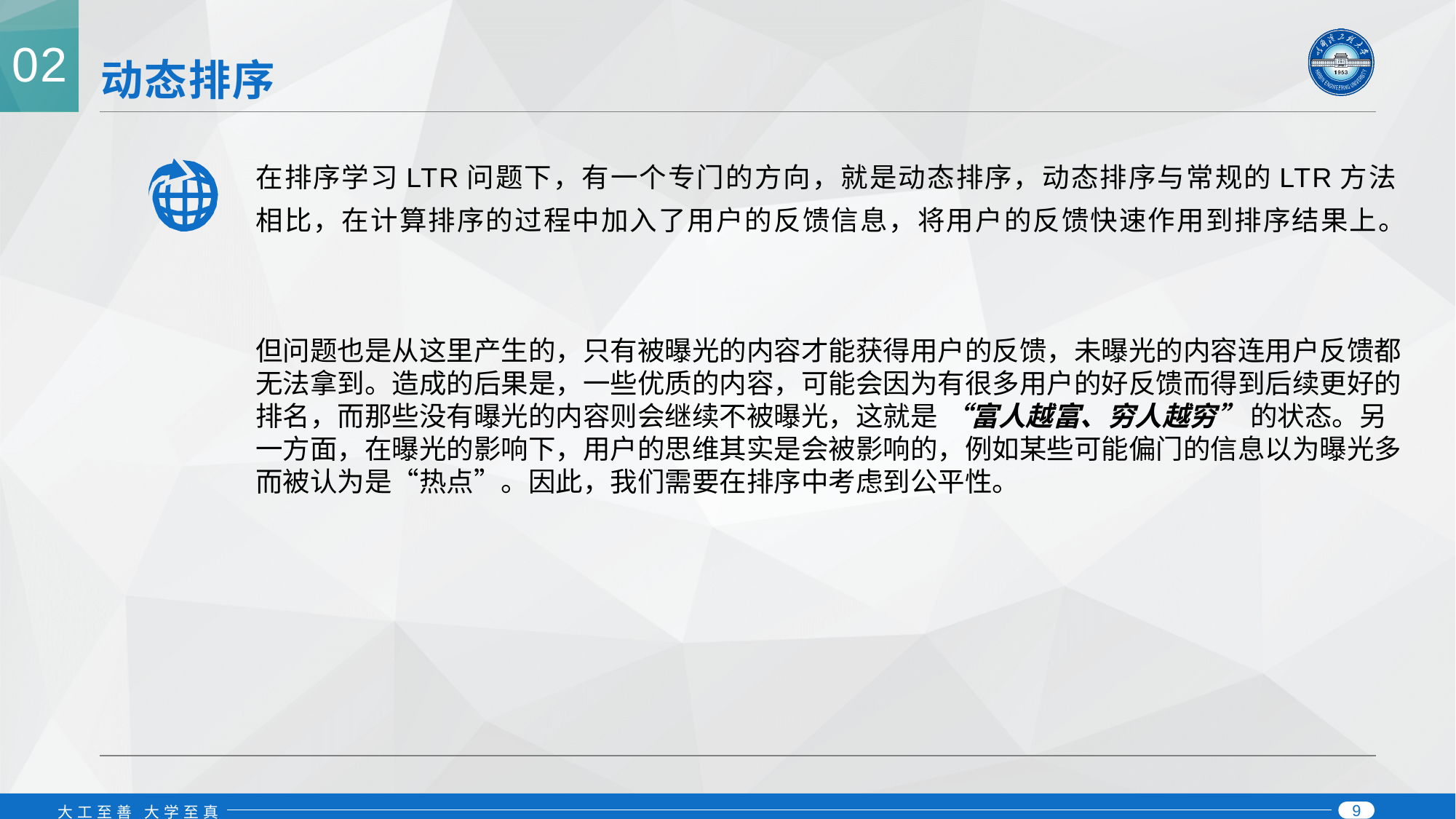

02
# 动态排序
在排序学习LTR问题下，有一个专门的方向，就是动态排序，动态排序与常规的LTR方法相比，在计算排序的过程中加入了用户的反馈信息，将用户的反馈快速作用到排序结果上。

但问题也是从这里产生的，只有被曝光的内容才能获得用户的反馈，未曝光的内容连用户反馈都无法拿到。造成的后果是，一些优质的内容，可能会因为有很多用户的好反馈而得到后续更好的排名，而那些没有曝光的内容则会继续不被曝光，这就是 “富人越富、穷人越穷” 的状态。另一方面，在曝光的影响下，用户的思维其实是会被影响的，例如某些可能偏门的信息以为曝光多而被认为是“热点”。因此，我们需要在排序中考虑到公平性。